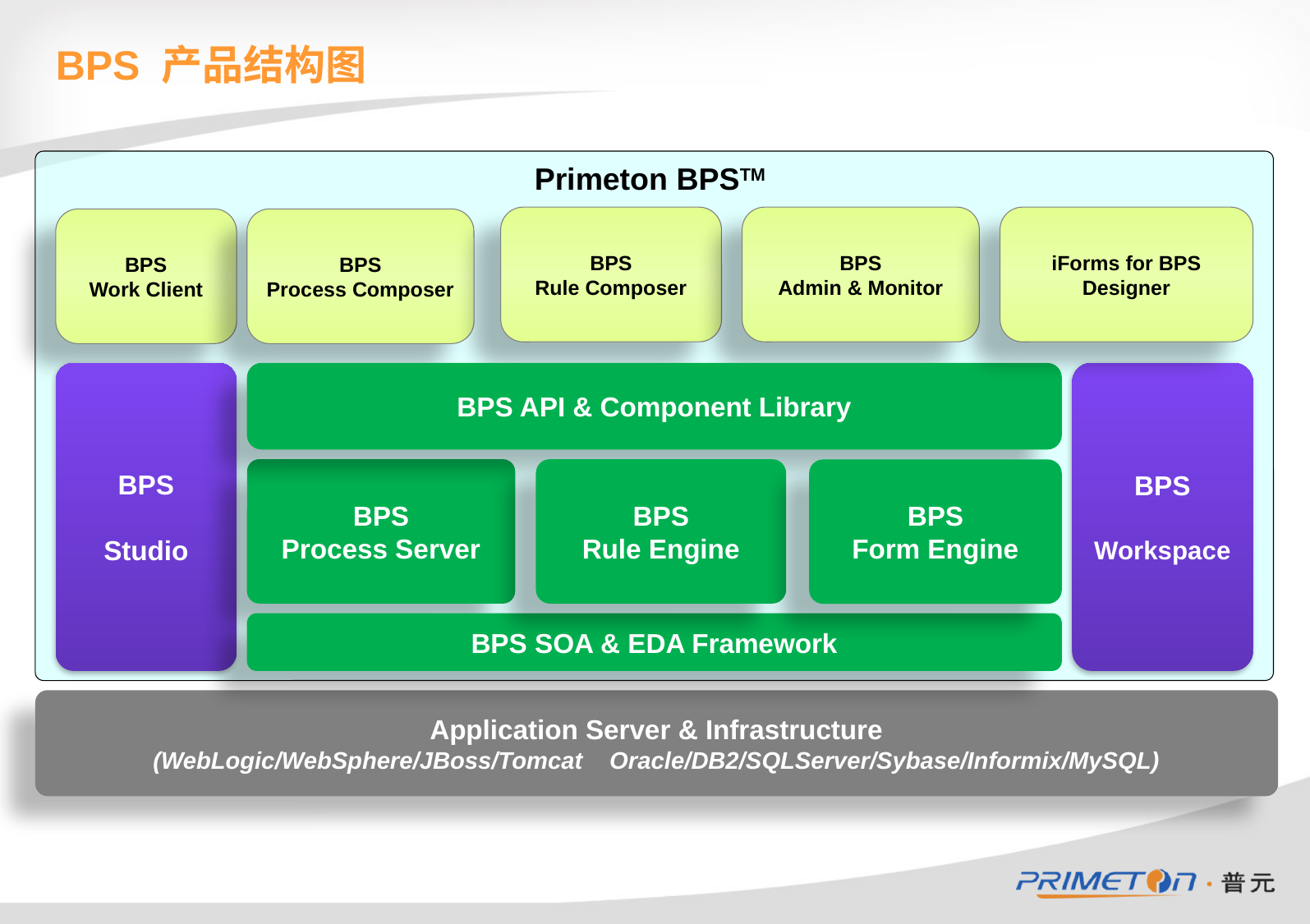

BPS 产品结构图
Primeton BPSTM
BPS
Rule Composer
BPS
Admin & Monitor
iForms for BPS
Designer
BPS
Work Client
BPS
Process Composer
BPS

Studio
BPS API & Component Library
BPS

Workspace
BPS
Process Server
BPS
Rule Engine
BPS
Form Engine
BPS SOA & EDA Framework
Application Server & Infrastructure
(WebLogic/WebSphere/JBoss/Tomcat    Oracle/DB2/SQLServer/Sybase/Informix/MySQL)